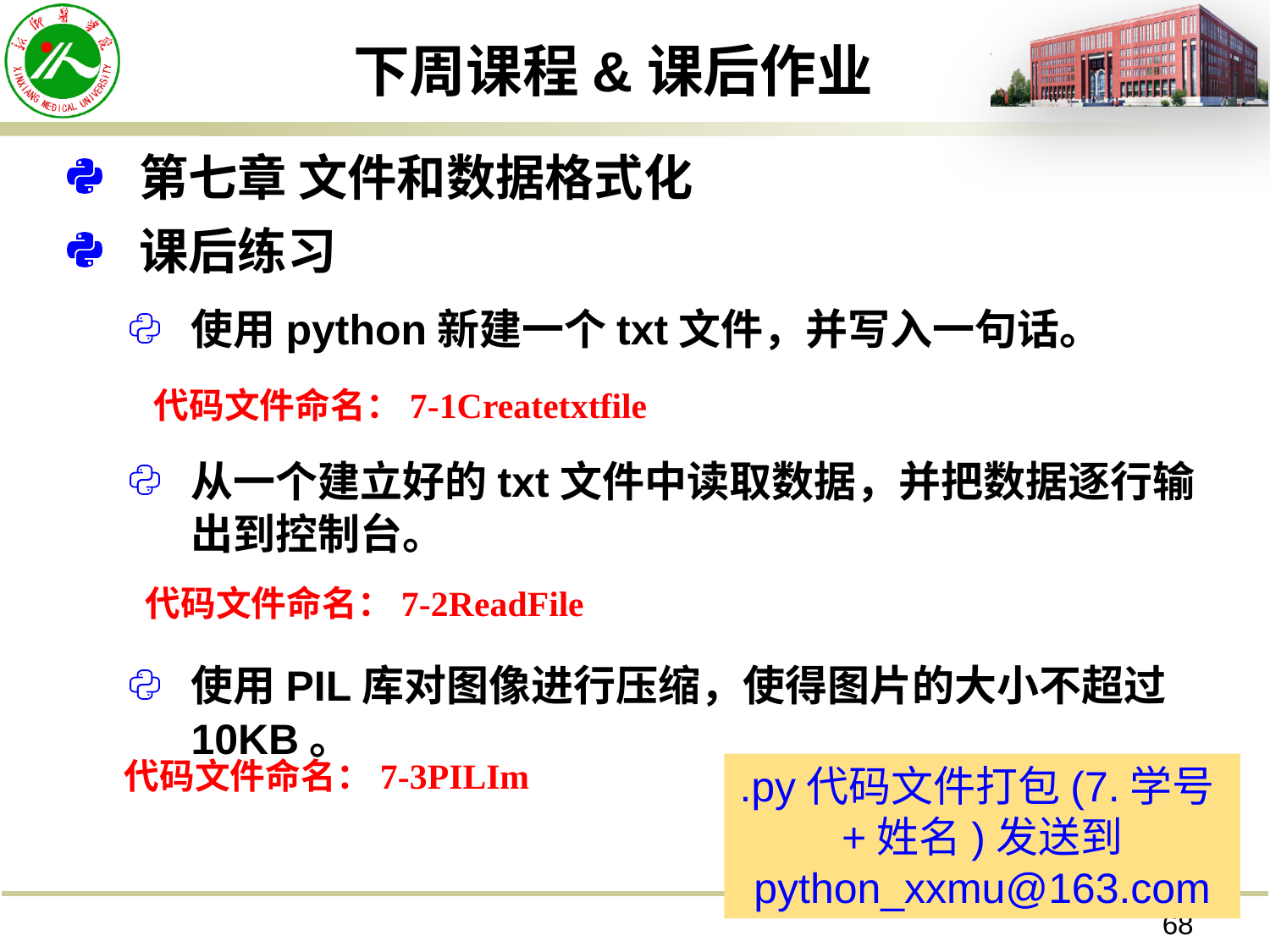

# 下周课程&课后作业
第七章 文件和数据格式化
课后练习
使用python新建一个txt文件，并写入一句话。

从一个建立好的txt文件中读取数据，并把数据逐行输出到控制台。

使用PIL库对图像进行压缩，使得图片的大小不超过10KB。

代码文件命名：7-1Createtxtfile
代码文件命名：7-2ReadFile
代码文件命名：7-3PILIm
.py代码文件打包(7.学号+姓名)发送到
python_xxmu@163.com
68